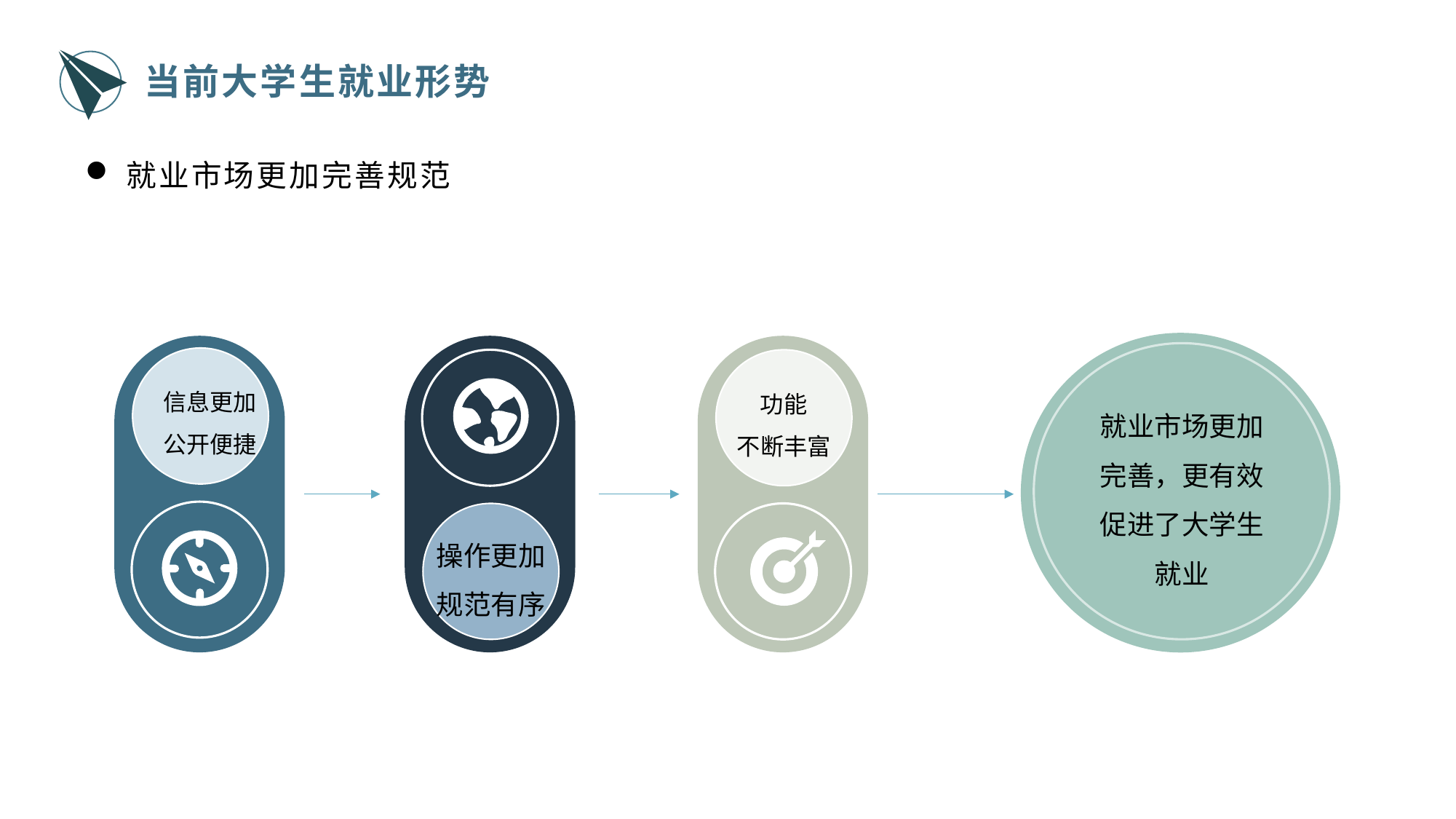

当前大学生就业形势
就业市场更加完善规范

就业市场更加完善，更有效促进了大学生就业
信息更加
公开便捷

功能
不断丰富

操作更加
规范有序